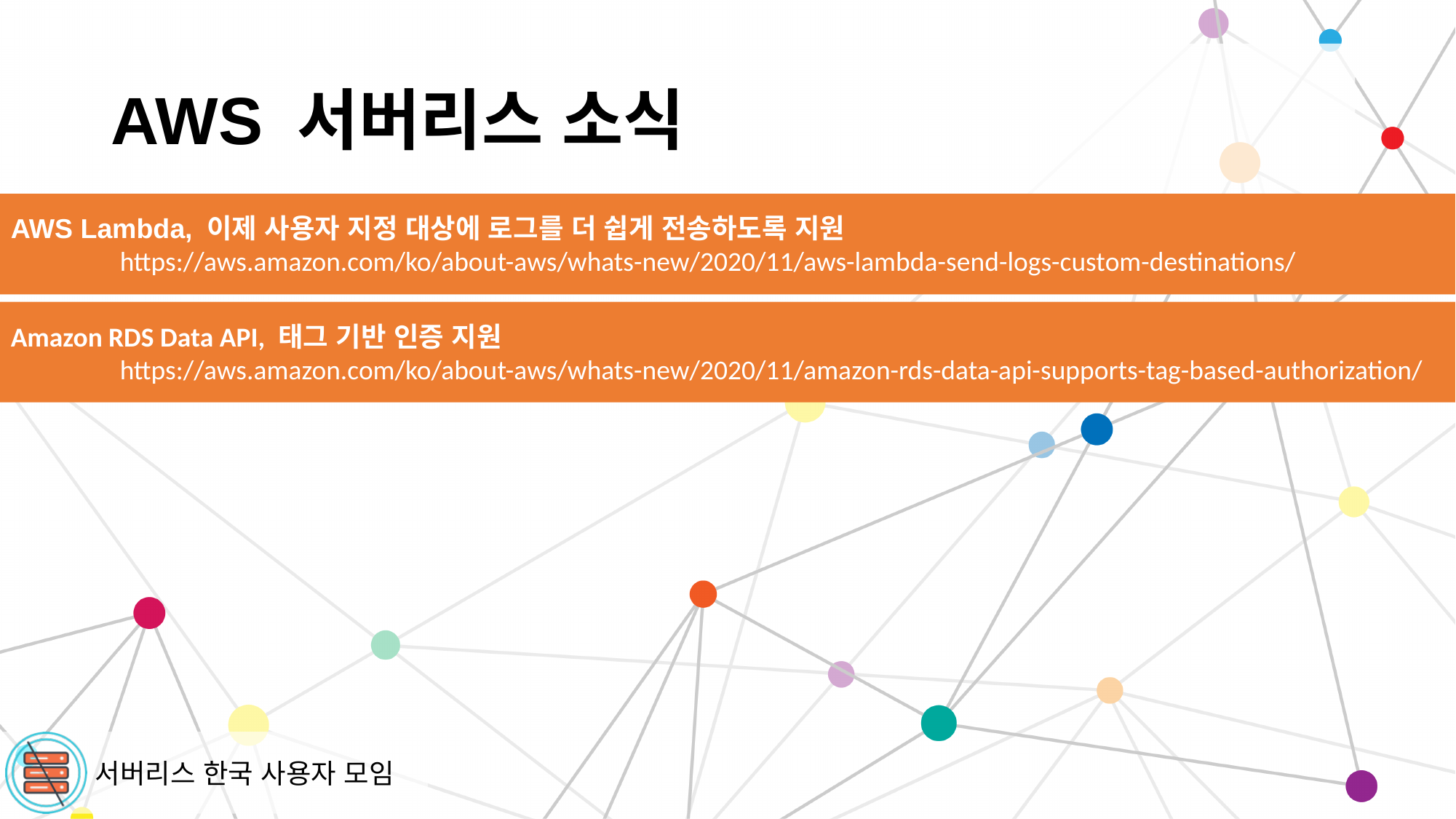

# AWS 서버리스 소식
AWS Lambda, 이제 사용자 지정 대상에 로그를 더 쉽게 전송하도록 지원
	https://aws.amazon.com/ko/about-aws/whats-new/2020/11/aws-lambda-send-logs-custom-destinations/
Amazon RDS Data API, 태그 기반 인증 지원
	https://aws.amazon.com/ko/about-aws/whats-new/2020/11/amazon-rds-data-api-supports-tag-based-authorization/